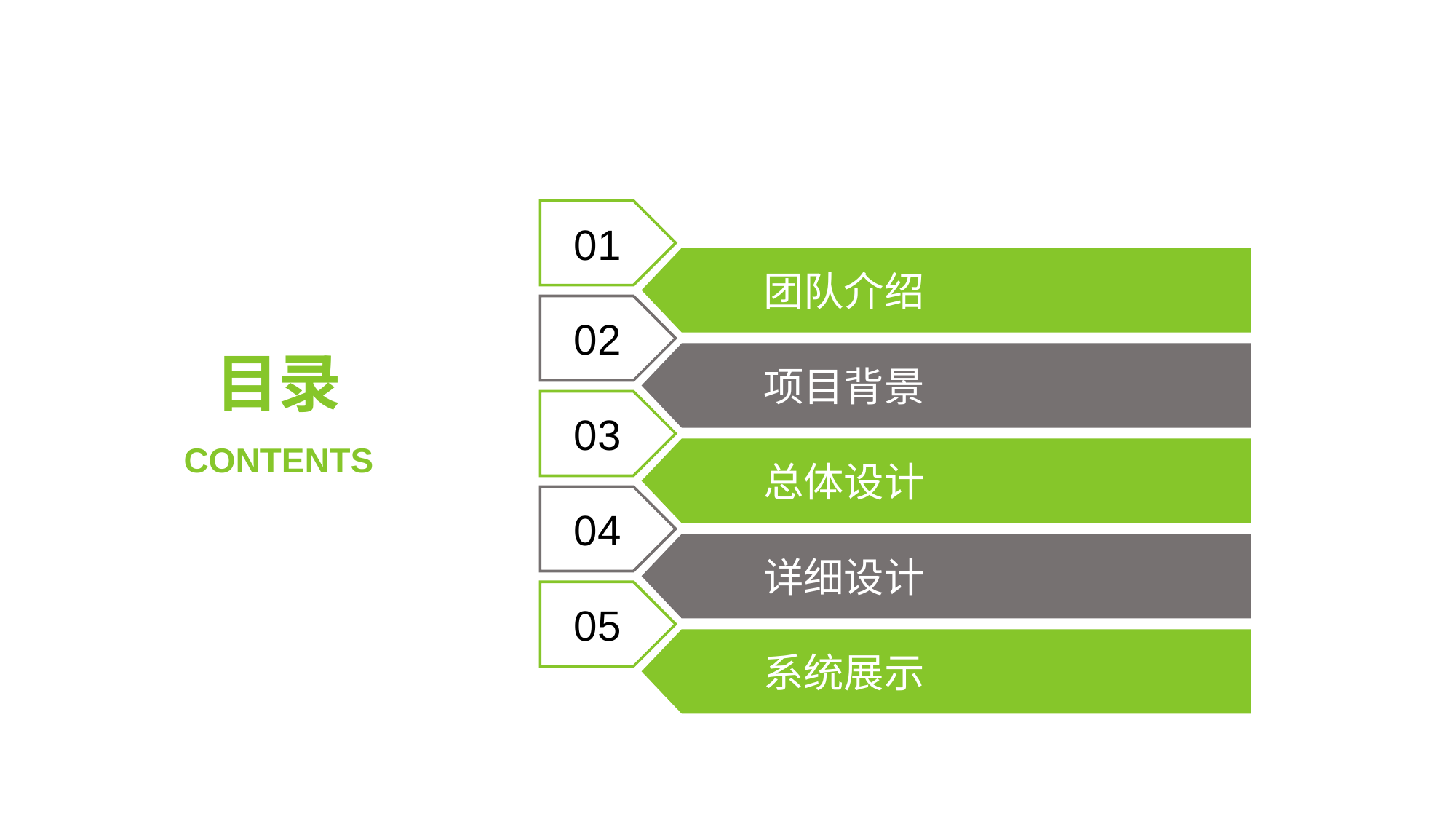

01
团队介绍
02
目录
项目背景
03
CONTENTS
总体设计
04
详细设计
05
系统展示